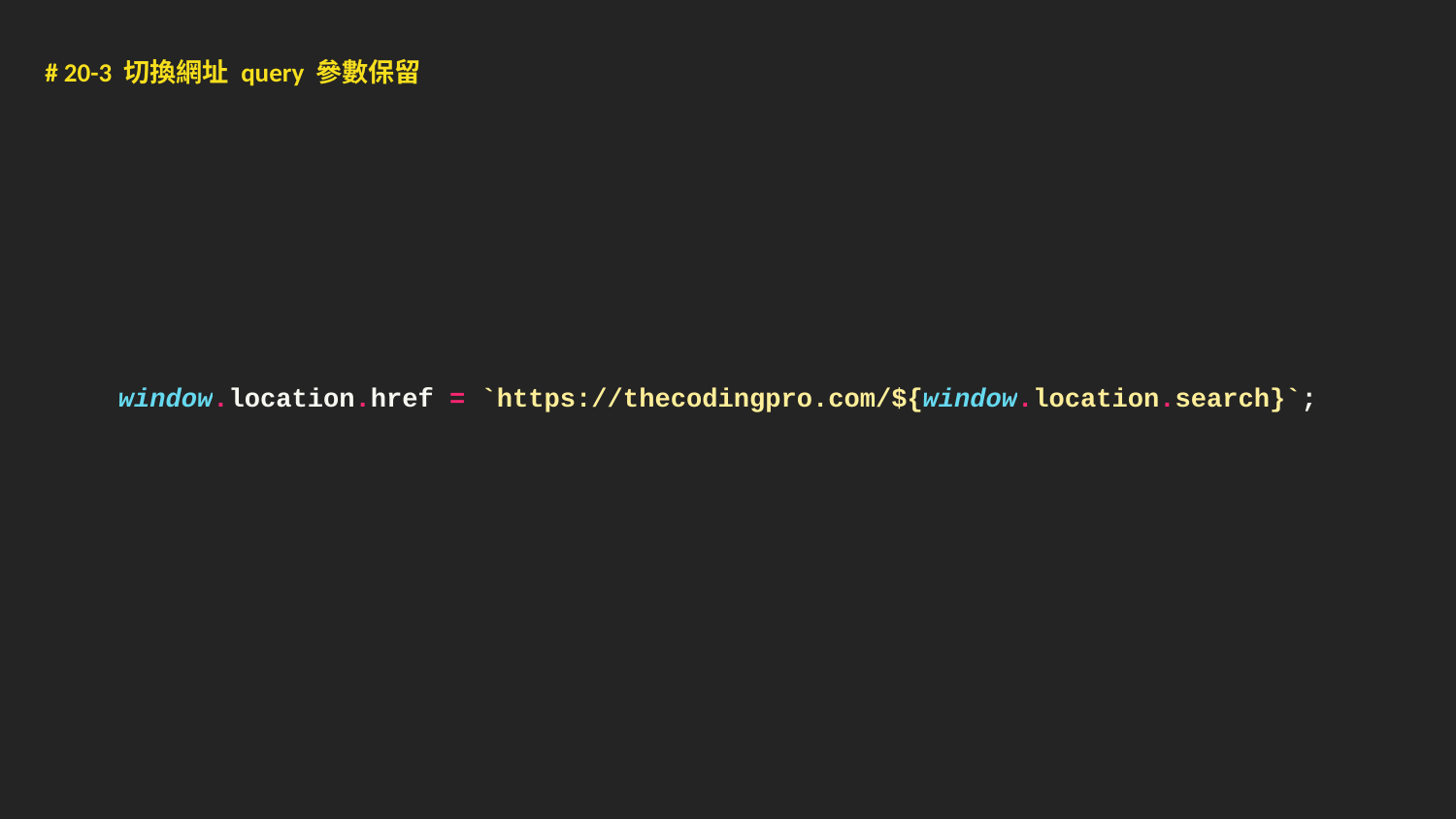

# 20-3 切換網址 query 參數保留
window.location.href = `https://thecodingpro.com/${window.location.search}`;